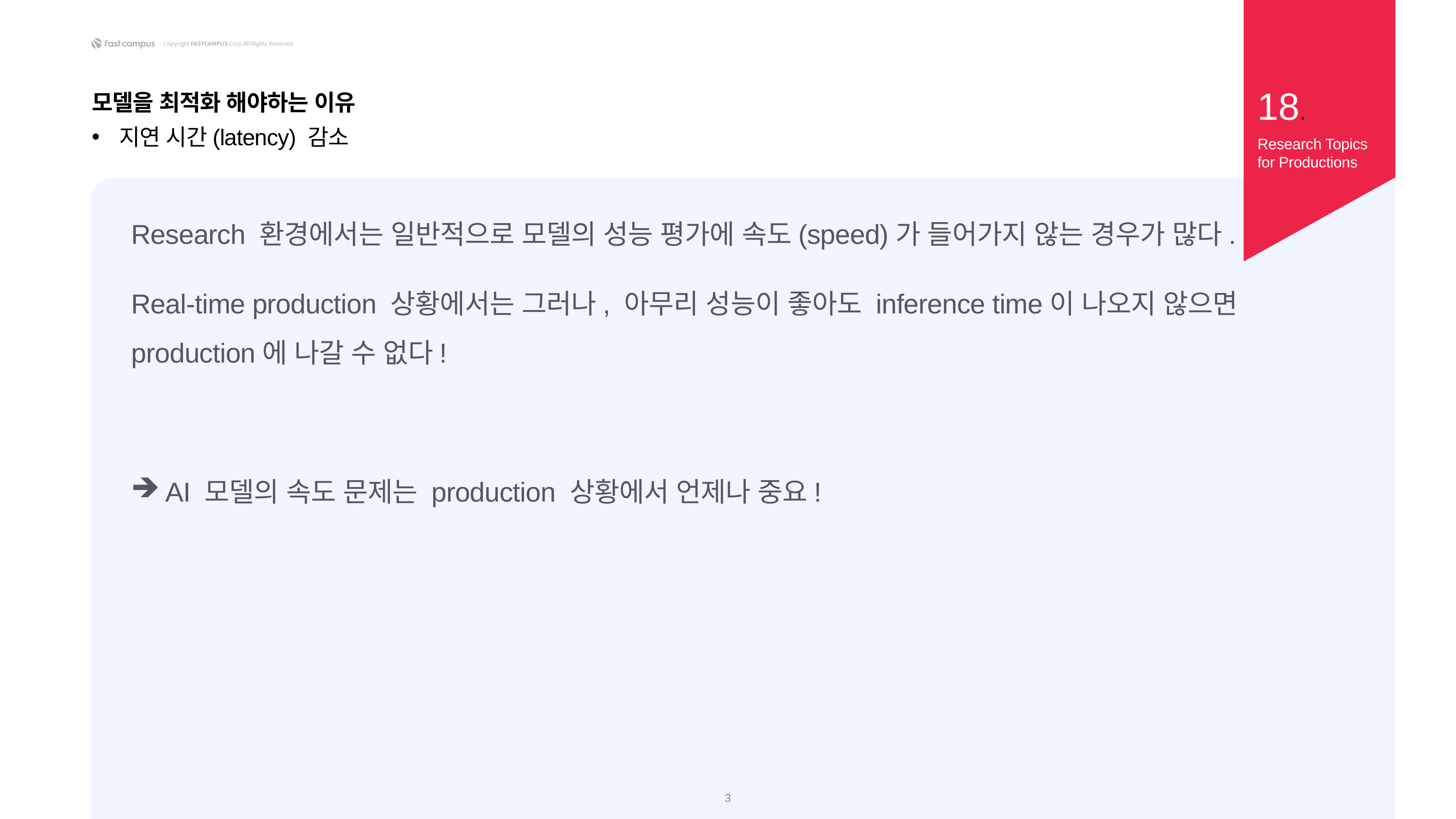

18.
모델을 최적화 해야하는 이유
지연 시간(latency) 감소
Research Topics
for Productions
Research 환경에서는 일반적으로 모델의 성능 평가에 속도(speed)가 들어가지 않는 경우가 많다.
Real-time production 상황에서는 그러나, 아무리 성능이 좋아도 inference time이 나오지 않으면 production에 나갈 수 없다!

AI 모델의 속도 문제는 production 상황에서 언제나 중요!

3